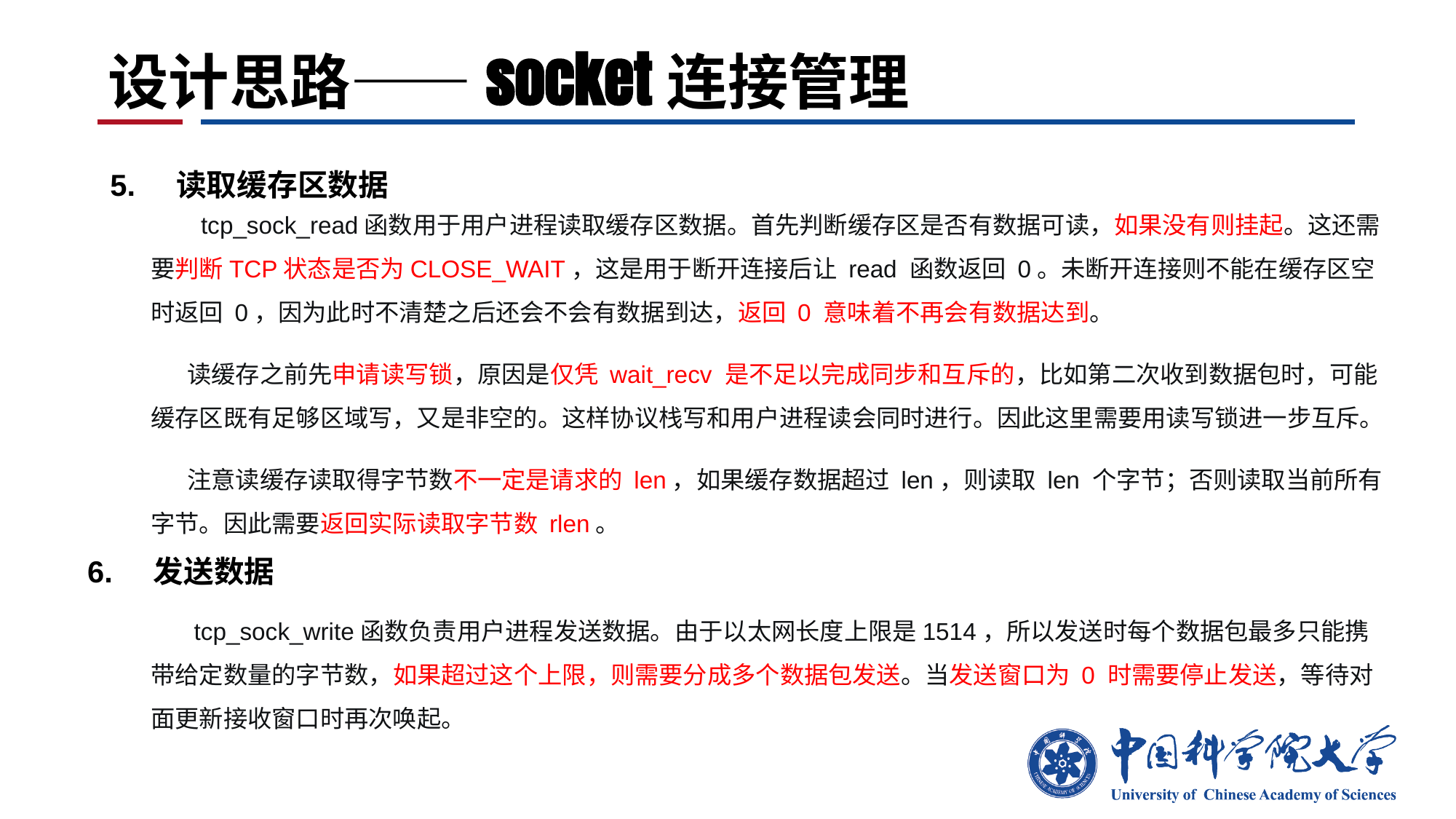

# 设计思路——socket连接管理
5.    读取缓存区数据
  tcp_sock_read函数用于用户进程读取缓存区数据。首先判断缓存区是否有数据可读，如果没有则挂起。这还需要判断TCP状态是否为CLOSE_WAIT，这是用于断开连接后让 read 函数返回 0。未断开连接则不能在缓存区空时返回 0，因为此时不清楚之后还会不会有数据到达，返回 0 意味着不再会有数据达到。
读缓存之前先申请读写锁，原因是仅凭 wait_recv 是不足以完成同步和互斥的，比如第二次收到数据包时，可能缓存区既有足够区域写，又是非空的。这样协议栈写和用户进程读会同时进行。因此这里需要用读写锁进一步互斥。
注意读缓存读取得字节数不一定是请求的 len，如果缓存数据超过 len，则读取 len 个字节；否则读取当前所有字节。因此需要返回实际读取字节数 rlen。
6.    发送数据
 tcp_sock_write函数负责用户进程发送数据。由于以太网长度上限是1514，所以发送时每个数据包最多只能携带给定数量的字节数，如果超过这个上限，则需要分成多个数据包发送。当发送窗口为 0 时需要停止发送，等待对面更新接收窗口时再次唤起。